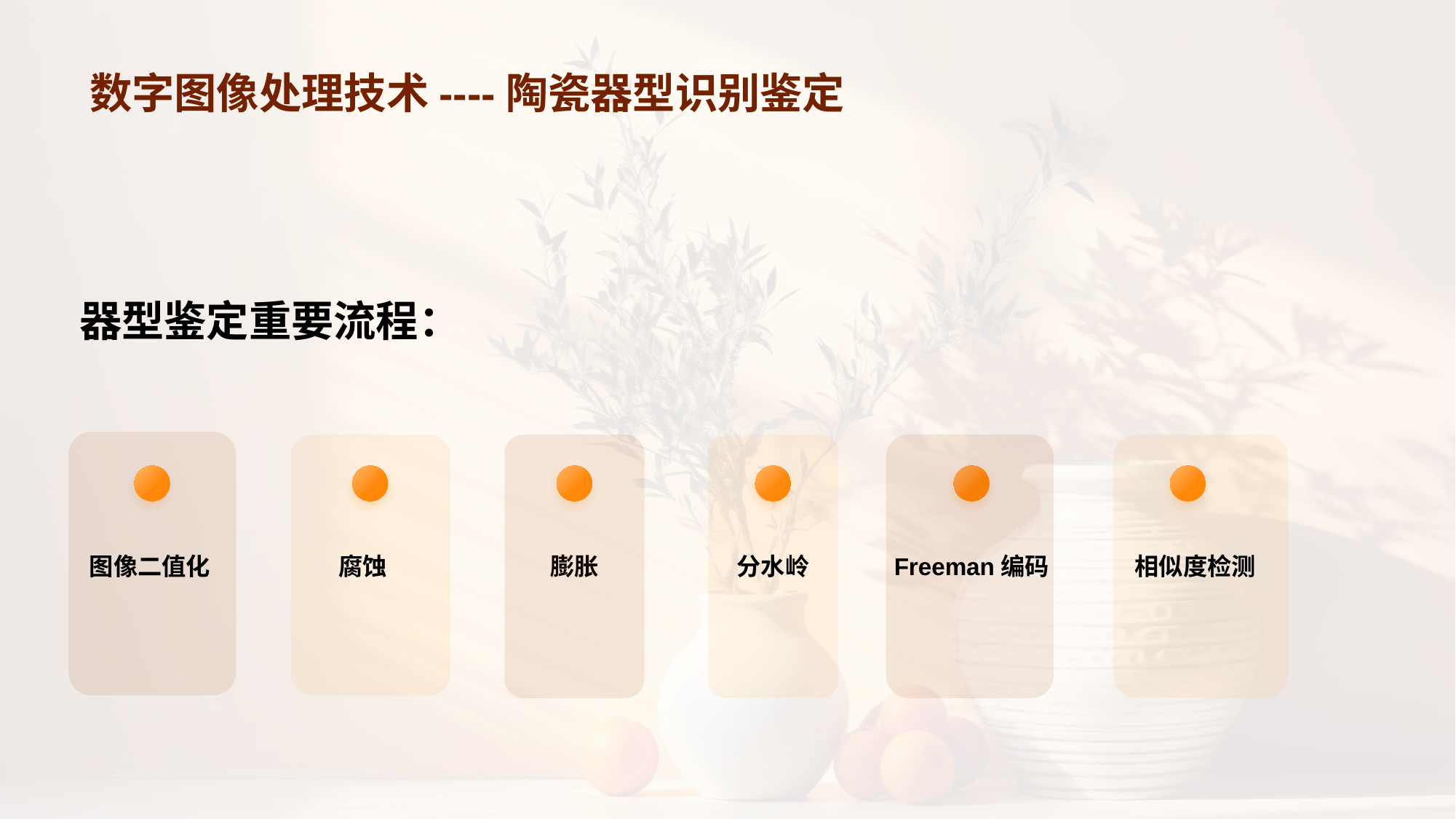

# 数字图像处理技术----陶瓷器型识别鉴定
器型鉴定重要流程：

图像二值化

腐蚀
膨胀

分水岭
Freeman编码
相似度检测